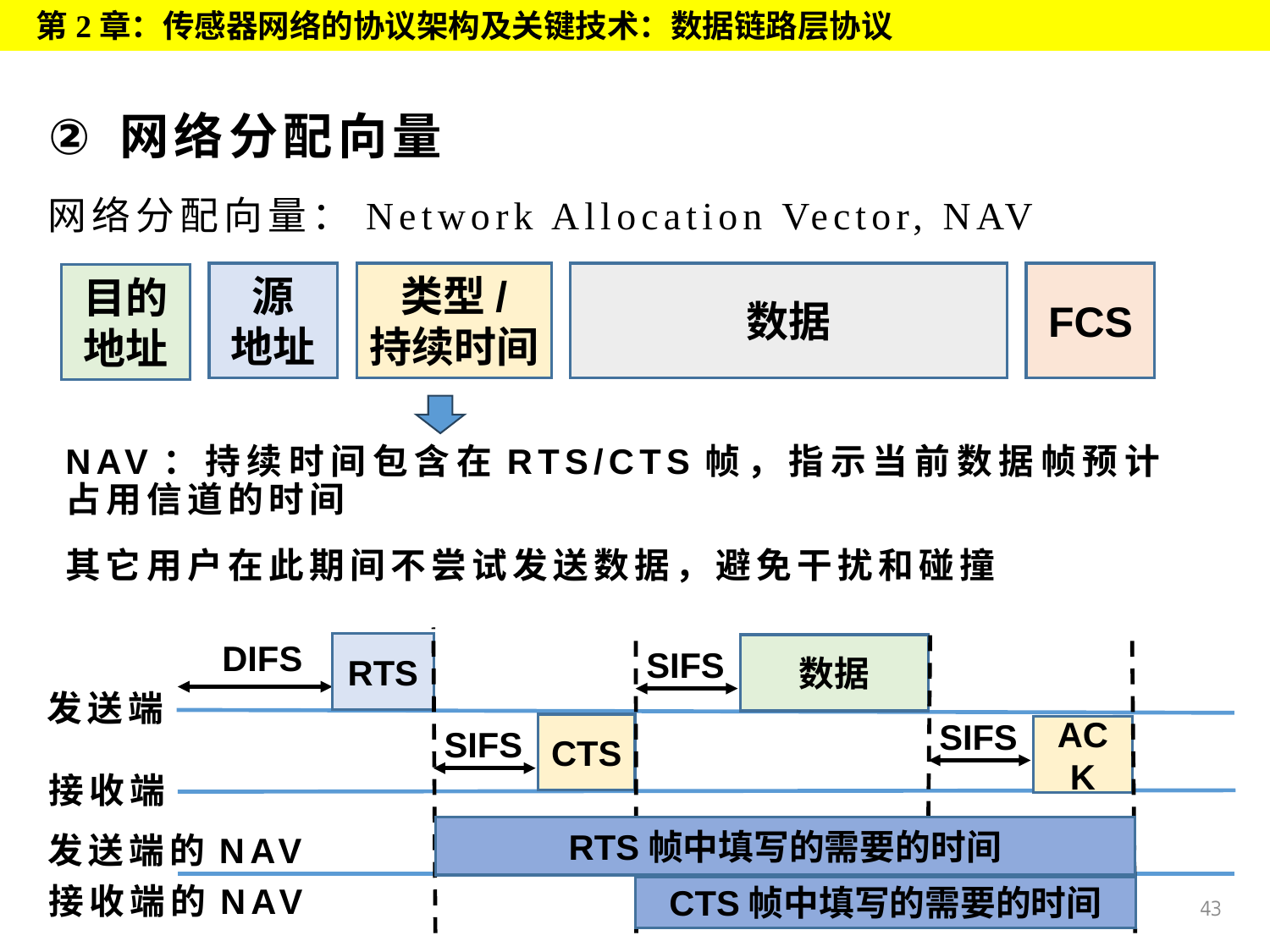

第2章：传感器网络的协议架构及关键技术：数据链路层协议
# 网络分配向量
网络分配向量：Network Allocation Vector, NAV
源
地址
类型/
持续时间
数据
FCS
目的地址

NAV：持续时间包含在RTS/CTS帧，指示当前数据帧预计占用信道的时间
其它用户在此期间不尝试发送数据，避免干扰和碰撞
DIFS
RTS
数据
SIFS
发送端
SIFS
CTS
SIFS
ACK
接收端
RTS帧中填写的需要的时间
发送端的NAV

接收端的NAV
CTS帧中填写的需要的时间
43